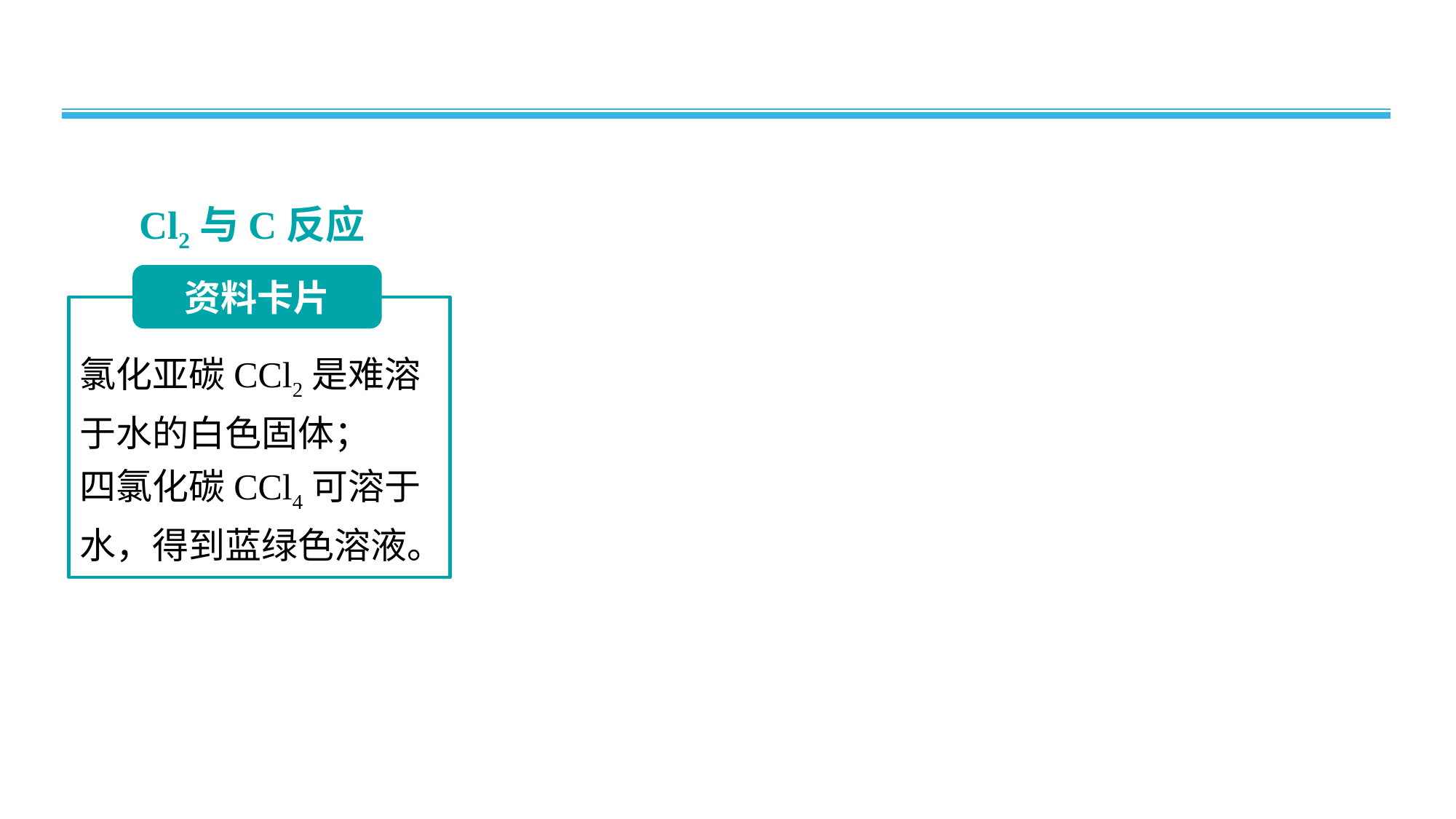

Cl2与C反应
资料卡片

氯化亚碳CCl2是难溶
于水的白色固体；
四氯化碳CCl4可溶于水，得到蓝绿色溶液。